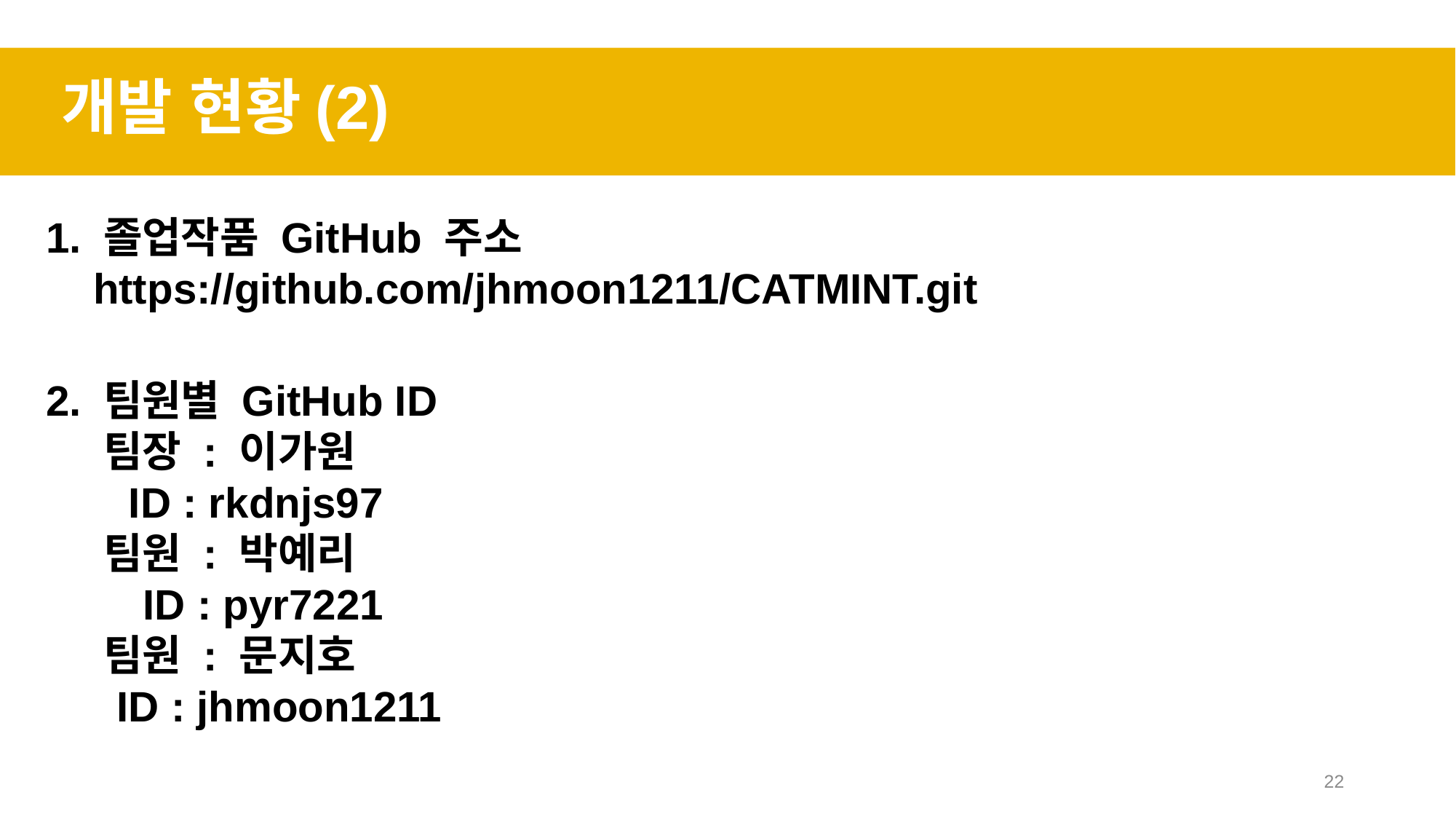

개발 현황(2)
 1. 졸업작품 GitHub 주소
     https://github.com/jhmoon1211/CATMINT.git
 2. 팀원별 GitHub ID
     팀장 : 이가원
        ID : rkdnjs97
     팀원 : 박예리
	ID : pyr7221
     팀원 : 문지호
       ID : jhmoon1211
22